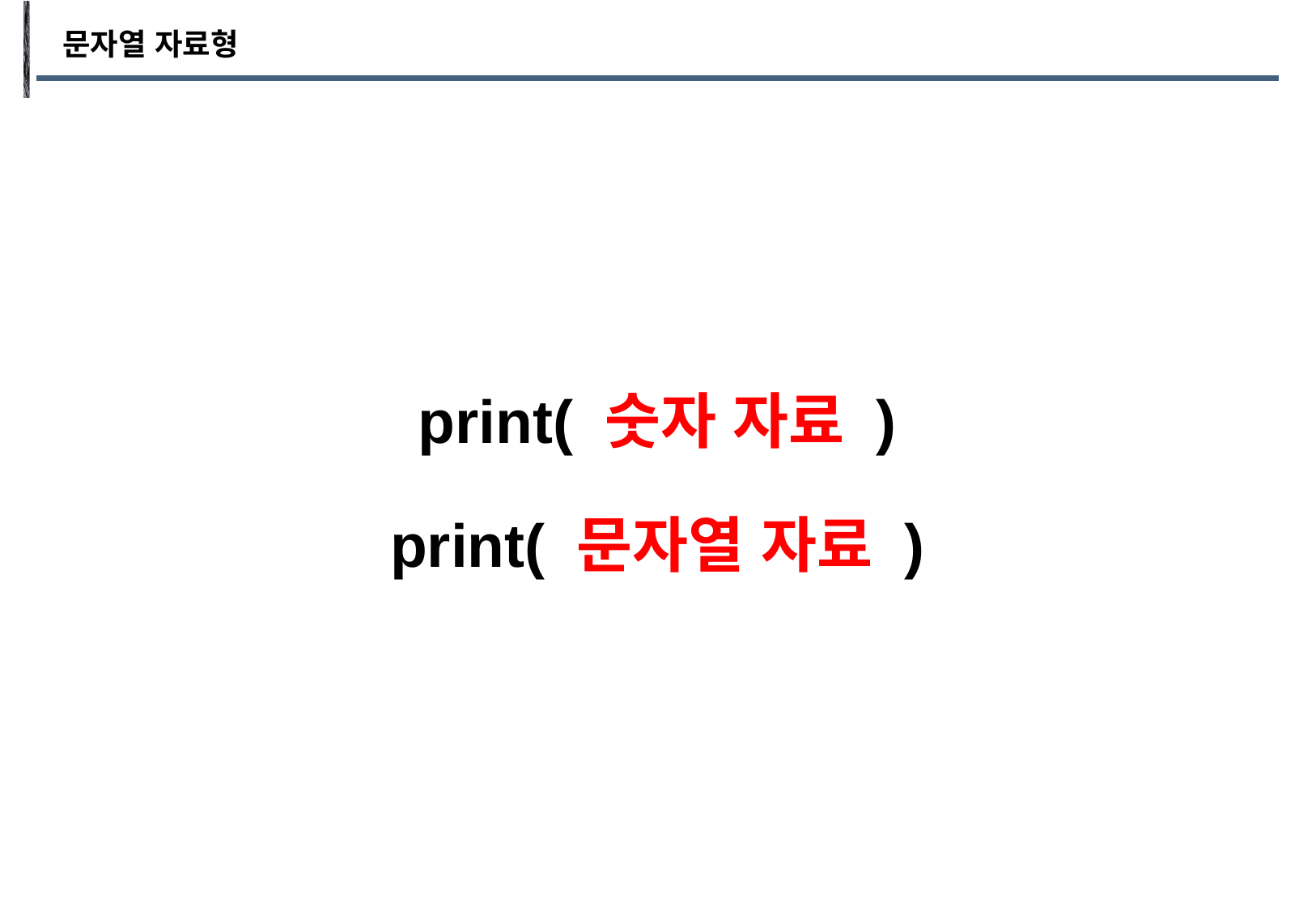

문자열 자료형

print( 숫자 자료 )
print( 문자열 자료 )